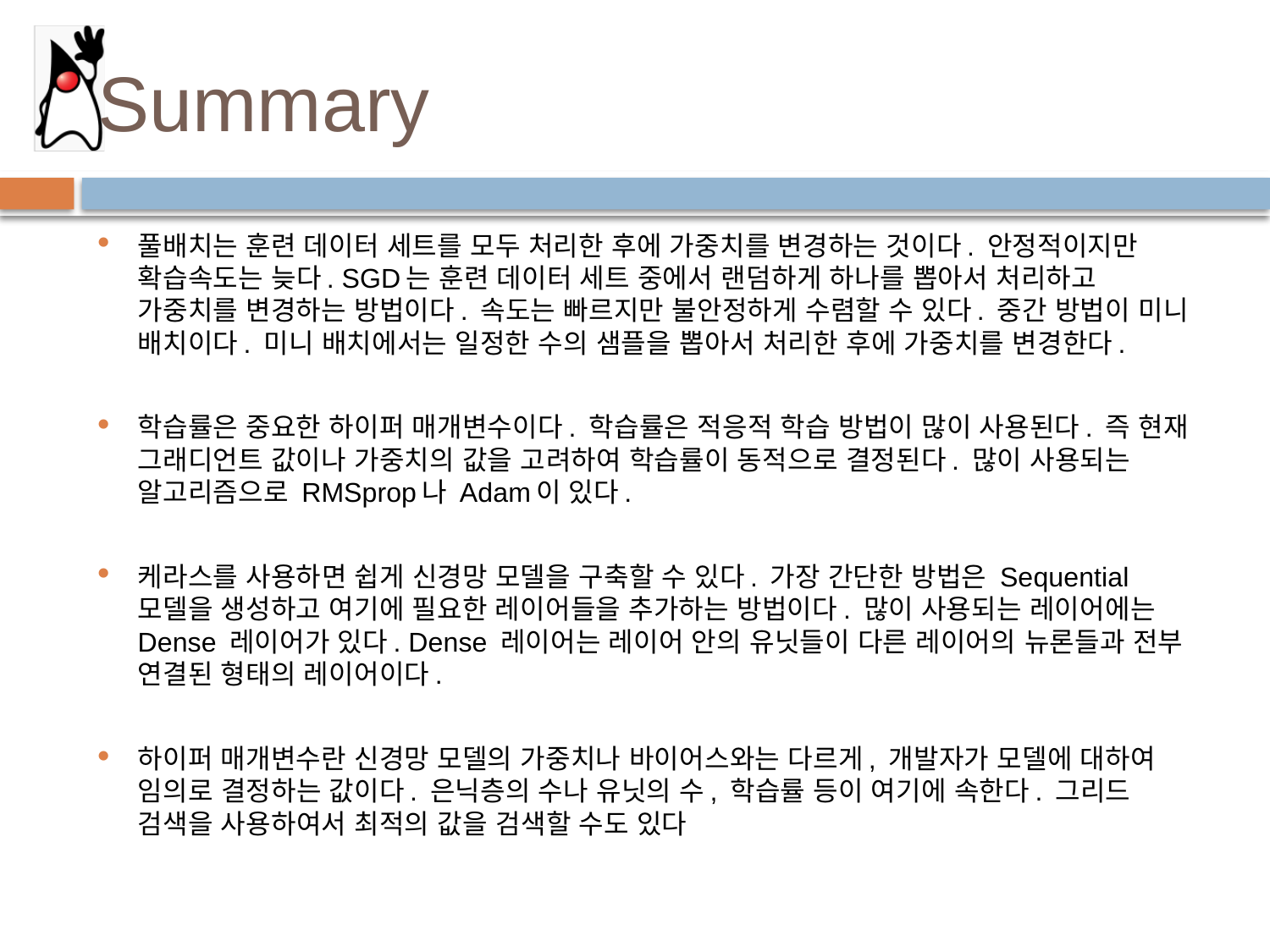

# Summary
풀배치는 훈련 데이터 세트를 모두 처리한 후에 가중치를 변경하는 것이다. 안정적이지만 확습속도는 늦다. SGD는 훈련 데이터 세트 중에서 랜덤하게 하나를 뽑아서 처리하고 가중치를 변경하는 방법이다. 속도는 빠르지만 불안정하게 수렴할 수 있다. 중간 방법이 미니 배치이다. 미니 배치에서는 일정한 수의 샘플을 뽑아서 처리한 후에 가중치를 변경한다.

학습률은 중요한 하이퍼 매개변수이다. 학습률은 적응적 학습 방법이 많이 사용된다. 즉 현재 그래디언트 값이나 가중치의 값을 고려하여 학습률이 동적으로 결정된다. 많이 사용되는 알고리즘으로 RMSprop나 Adam이 있다.

케라스를 사용하면 쉽게 신경망 모델을 구축할 수 있다. 가장 간단한 방법은 Sequential 모델을 생성하고 여기에 필요한 레이어들을 추가하는 방법이다. 많이 사용되는 레이어에는 Dense 레이어가 있다. Dense 레이어는 레이어 안의 유닛들이 다른 레이어의 뉴론들과 전부 연결된 형태의 레이어이다.

하이퍼 매개변수란 신경망 모델의 가중치나 바이어스와는 다르게, 개발자가 모델에 대하여 임의로 결정하는 값이다. 은닉층의 수나 유닛의 수, 학습률 등이 여기에 속한다. 그리드 검색을 사용하여서 최적의 값을 검색할 수도 있다